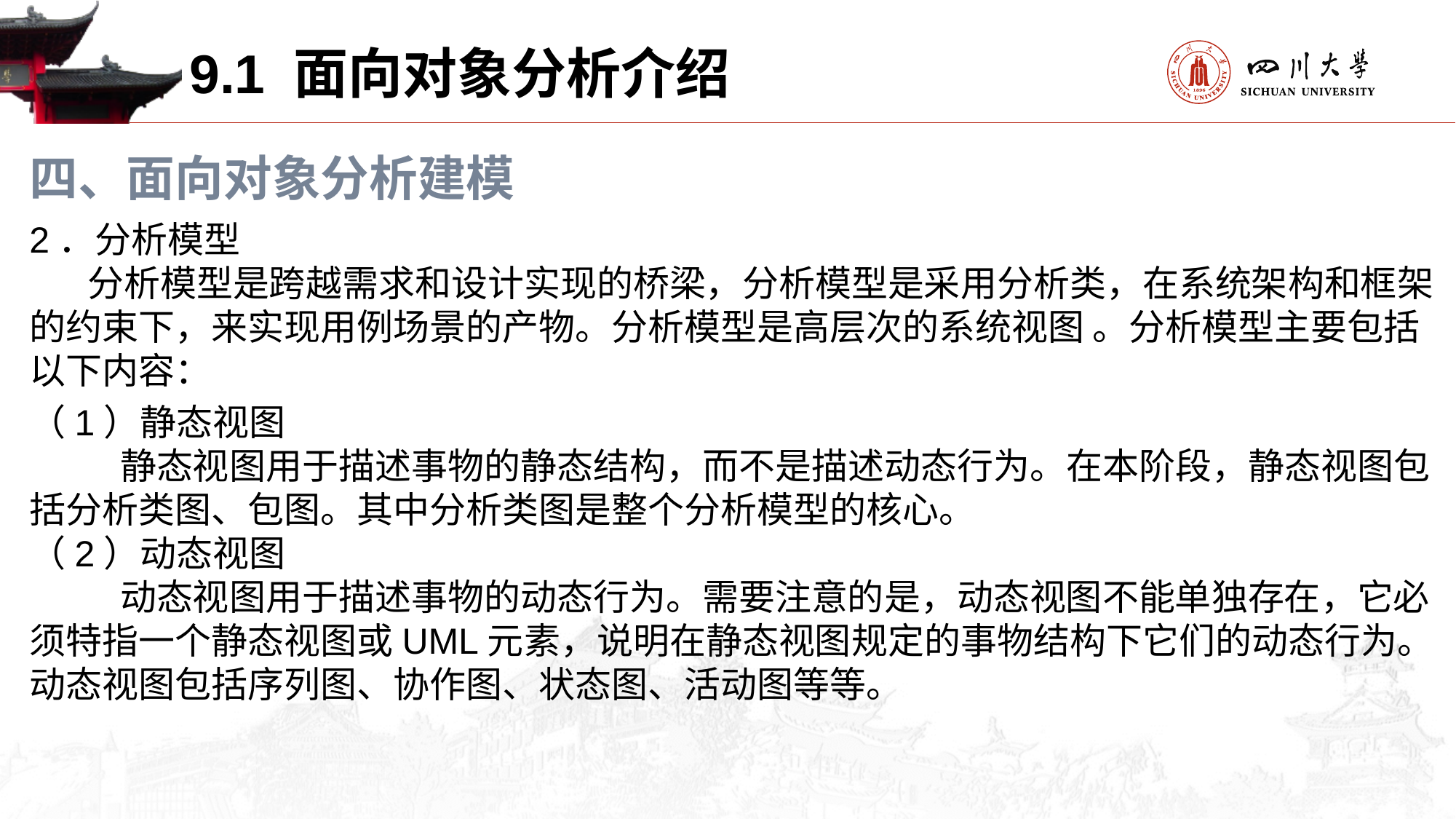

9.1 面向对象分析介绍

四、面向对象分析建模
2．分析模型
      分析模型是跨越需求和设计实现的桥梁，分析模型是采用分析类，在系统架构和框架的约束下，来实现用例场景的产物。分析模型是高层次的系统视图 。分析模型主要包括以下内容：
（1）静态视图
          静态视图用于描述事物的静态结构，而不是描述动态行为。在本阶段，静态视图包括分析类图、包图。其中分析类图是整个分析模型的核心。
（2）动态视图
          动态视图用于描述事物的动态行为。需要注意的是，动态视图不能单独存在，它必须特指一个静态视图或UML元素，说明在静态视图规定的事物结构下它们的动态行为。动态视图包括序列图、协作图、状态图、活动图等等。